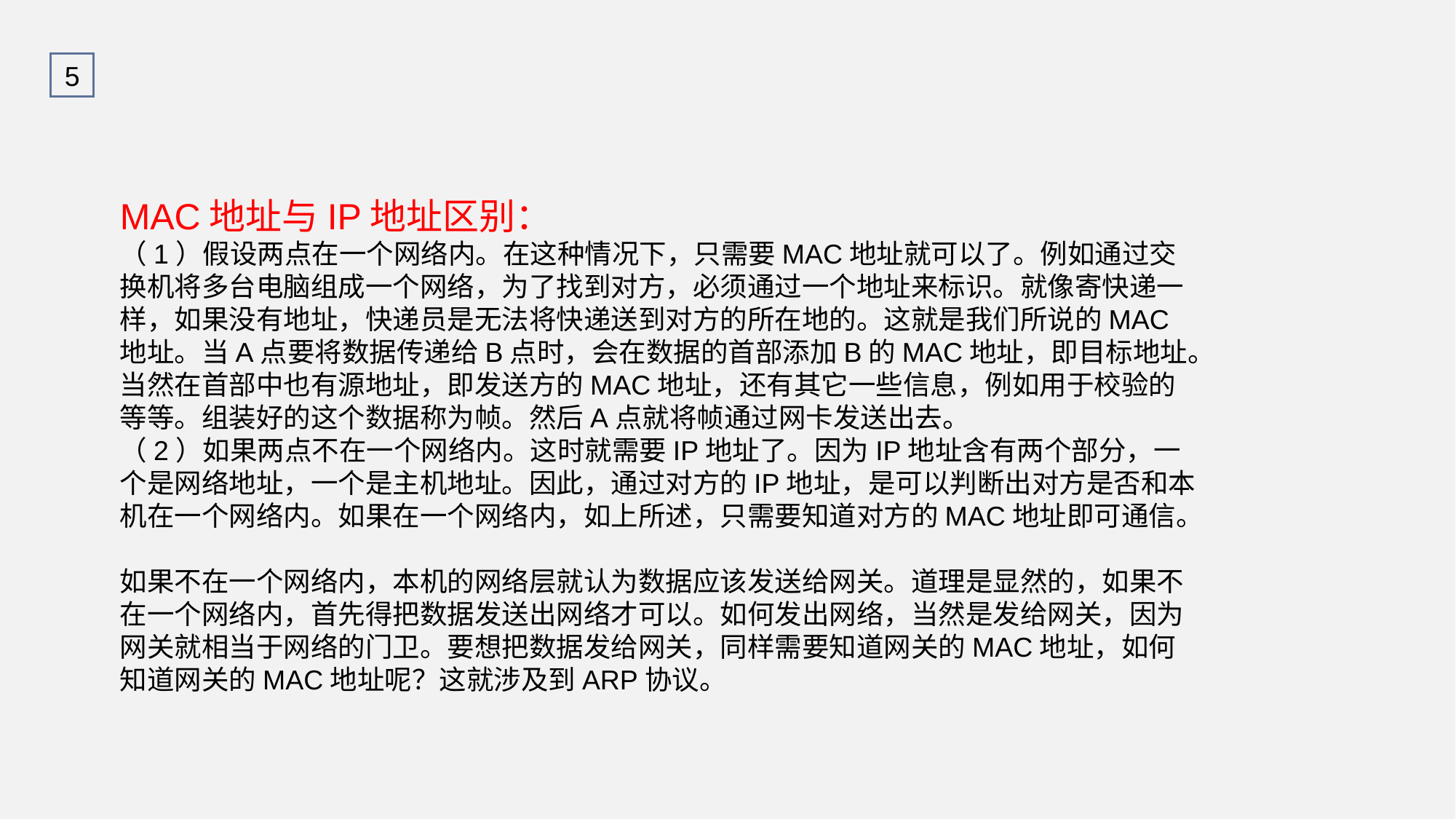

5
MAC地址与IP地址区别：
（1）假设两点在一个网络内。在这种情况下，只需要MAC地址就可以了。例如通过交换机将多台电脑组成一个网络，为了找到对方，必须通过一个地址来标识。就像寄快递一样，如果没有地址，快递员是无法将快递送到对方的所在地的。这就是我们所说的MAC地址。当A点要将数据传递给B点时，会在数据的首部添加B的MAC地址，即目标地址。当然在首部中也有源地址，即发送方的MAC地址，还有其它一些信息，例如用于校验的等等。组装好的这个数据称为帧。然后A点就将帧通过网卡发送出去。
（2）如果两点不在一个网络内。这时就需要IP地址了。因为IP地址含有两个部分，一个是网络地址，一个是主机地址。因此，通过对方的IP地址，是可以判断出对方是否和本机在一个网络内。如果在一个网络内，如上所述，只需要知道对方的MAC地址即可通信。

如果不在一个网络内，本机的网络层就认为数据应该发送给网关。道理是显然的，如果不在一个网络内，首先得把数据发送出网络才可以。如何发出网络，当然是发给网关，因为网关就相当于网络的门卫。要想把数据发给网关，同样需要知道网关的MAC地址，如何知道网关的MAC地址呢？这就涉及到ARP协议。